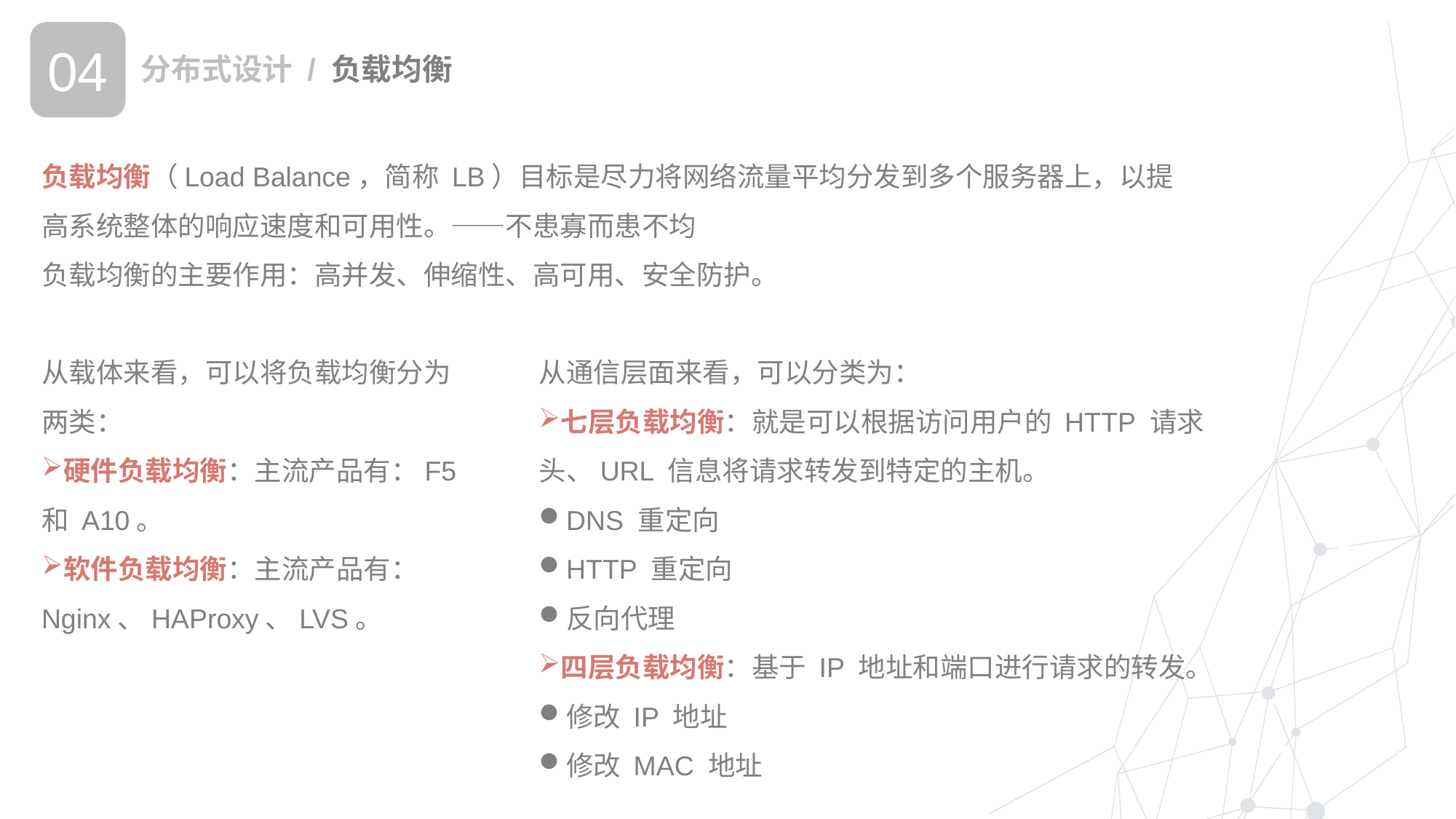

04
分布式设计 / 负载均衡

负载均衡（Load Balance，简称 LB）目标是尽力将网络流量平均分发到多个服务器上，以提高系统整体的响应速度和可用性。——不患寡而患不均
负载均衡的主要作用：高并发、伸缩性、高可用、安全防护。
从载体来看，可以将负载均衡分为两类：
硬件负载均衡：主流产品有：F5 和 A10。
软件负载均衡：主流产品有：Nginx、HAProxy、LVS。
从通信层面来看，可以分类为：
七层负载均衡：就是可以根据访问用户的 HTTP 请求头、URL 信息将请求转发到特定的主机。
DNS 重定向
HTTP 重定向
反向代理
四层负载均衡：基于 IP 地址和端口进行请求的转发。
修改 IP 地址
修改 MAC 地址